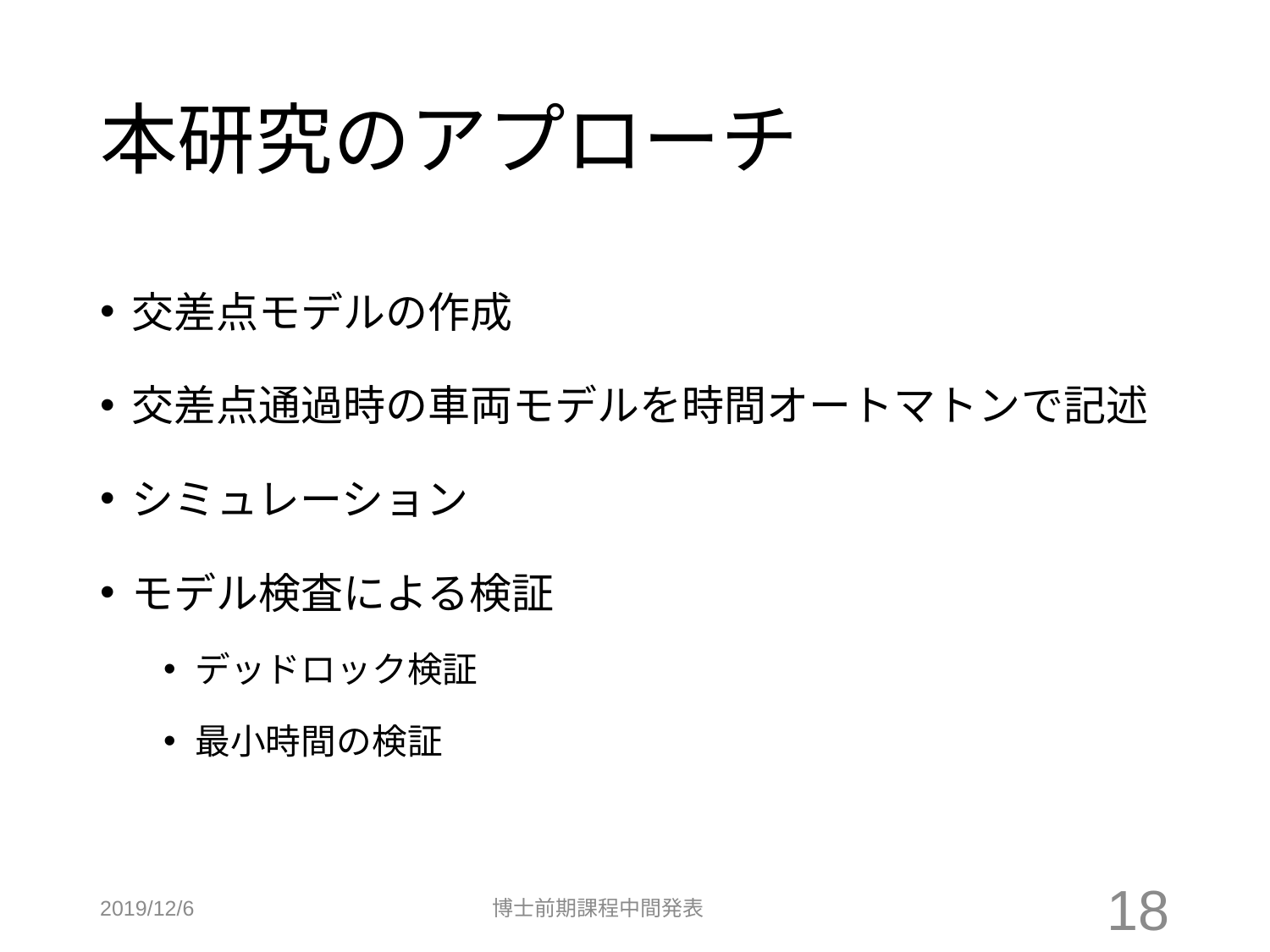

# 本研究のアプローチ
交差点モデルの作成
交差点通過時の車両モデルを時間オートマトンで記述
シミュレーション
モデル検査による検証
デッドロック検証
最小時間の検証
2019/12/6
博士前期課程中間発表
18